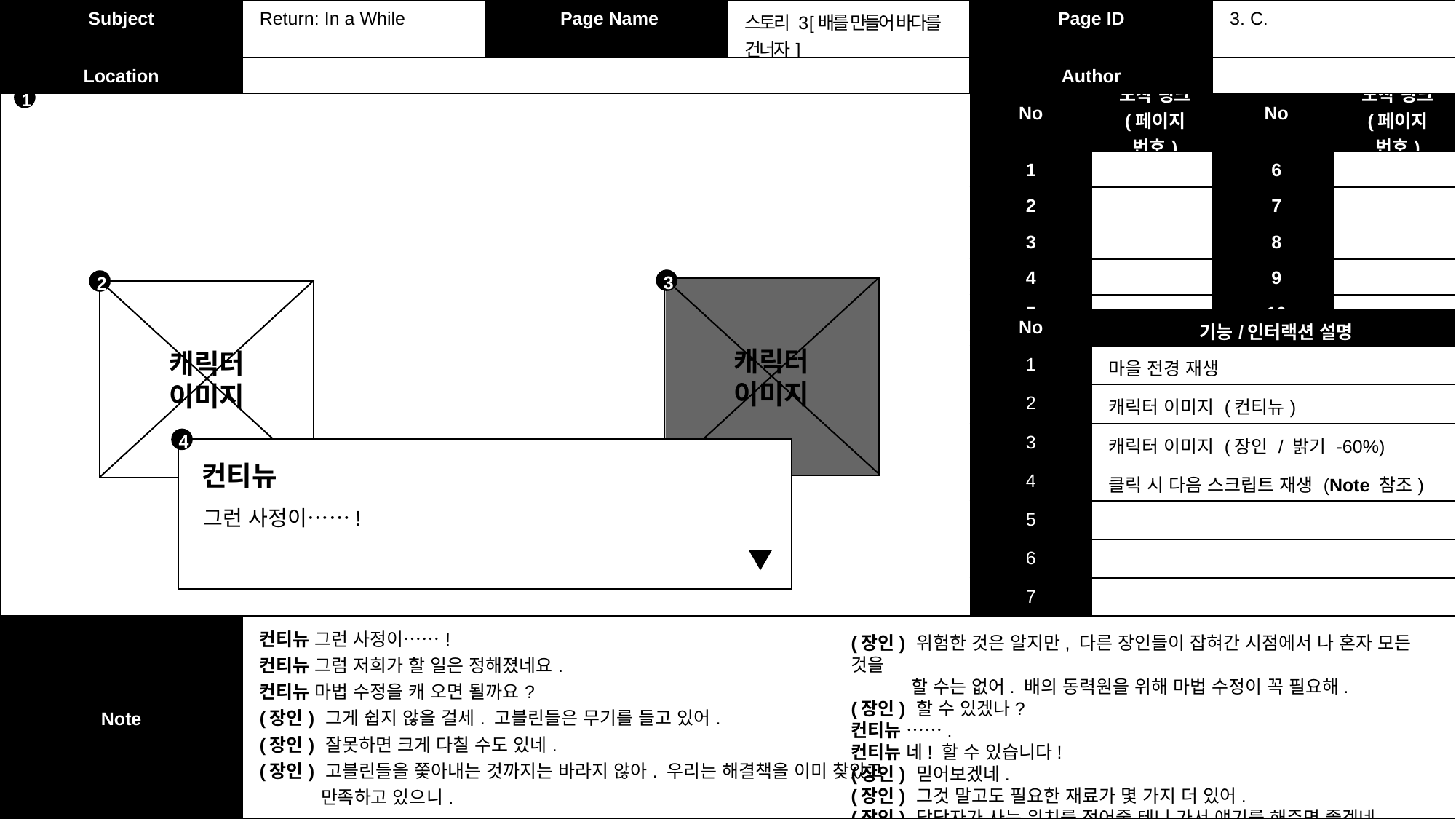

| Subject | Return: In a While | Page Name | 스토리 3 [배를 만들어 바다를 건너자] | Page ID | 3. C. |
| --- | --- | --- | --- | --- | --- |
| Location |  |  |  | Author |  |
| No | 도착 링크 (페이지 번호) | No | 도착 링크 (페이지 번호) |
| --- | --- | --- | --- |
| 1 |  | 6 |  |
| 2 |  | 7 |  |
| 3 |  | 8 |  |
| 4 |  | 9 |  |
| 5 |  | 10 |  |
1
3
2

캐릭터
이미지

캐릭터
이미지
| No | 기능/인터랙션 설명 |
| --- | --- |
| 1 | 마을 전경 재생 |
| 2 | 캐릭터 이미지 (컨티뉴) |
| 3 | 캐릭터 이미지 (장인 / 밝기 -60%) |
| 4 | 클릭 시 다음 스크립트 재생 (Note 참조) |
| 5 |  |
| 6 |  |
| 7 |  |
4

컨티뉴
그런 사정이……!

| Note | 컨티뉴 그런 사정이……! 컨티뉴 그럼 저희가 할 일은 정해졌네요. 컨티뉴 마법 수정을 캐 오면 될까요? (장인) 그게 쉽지 않을 걸세. 고블린들은 무기를 들고 있어. (장인) 잘못하면 크게 다칠 수도 있네. (장인) 고블린들을 쫓아내는 것까지는 바라지 않아. 우리는 해결책을 이미 찾았고 만족하고 있으니. |
| --- | --- |
(장인)  위험한 것은 알지만, 다른 장인들이 잡혀간 시점에서 나 혼자 모든 것을
           할 수는 없어. 배의 동력원을 위해 마법 수정이 꼭 필요해.
(장인)  할 수 있겠나?
컨티뉴 …….
컨티뉴 네! 할 수 있습니다!
(장인)  믿어보겠네.
(장인)  그것 말고도 필요한 재료가 몇 가지 더 있어.
(장인)  담당자가 사는 위치를 적어줄 테니 가서 얘기를 해주면 좋겠네.